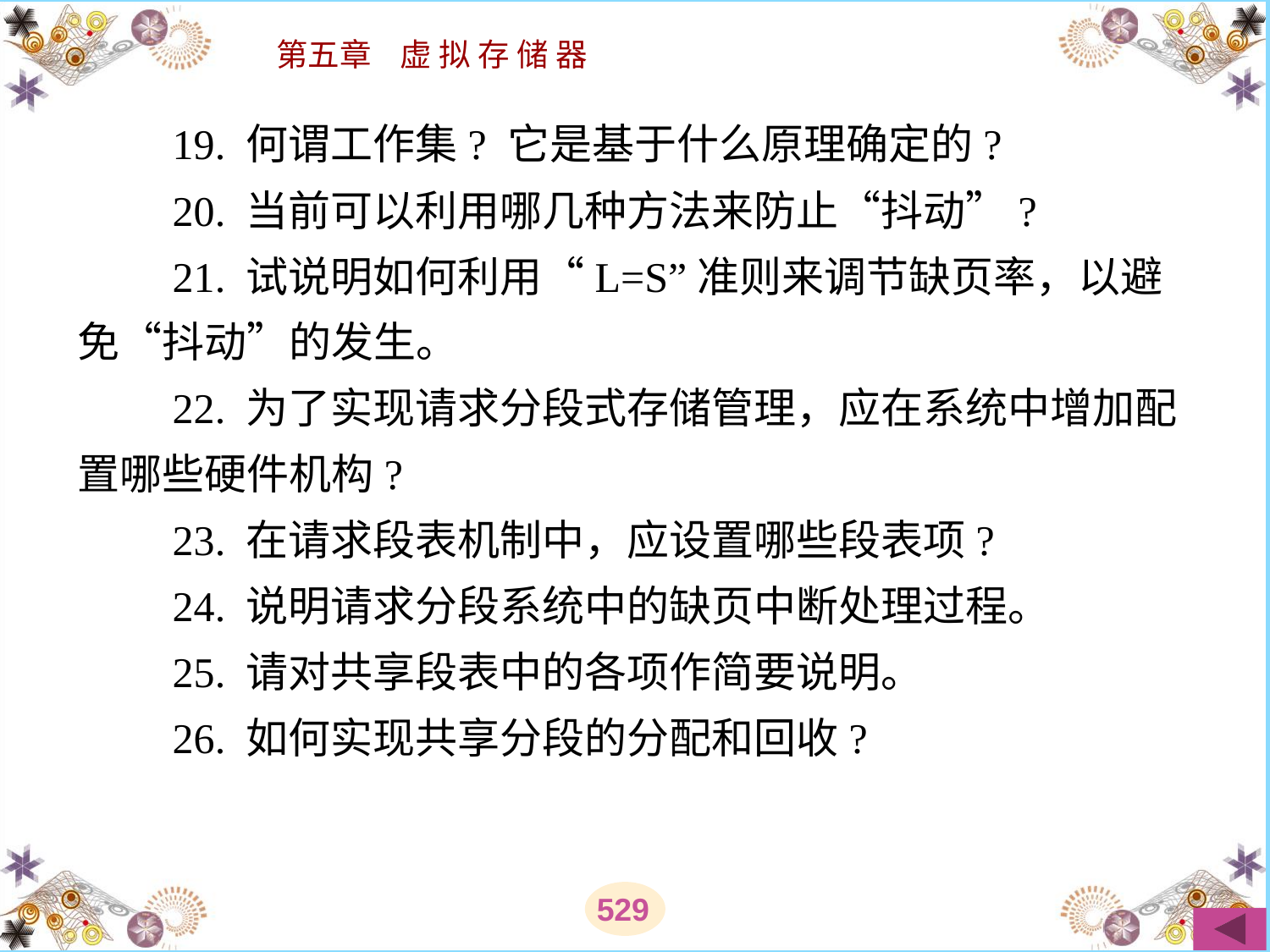

# 19. 何谓工作集? 它是基于什么原理确定的? 　　20. 当前可以利用哪几种方法来防止“抖动”? 　　21. 试说明如何利用“L=S”准则来调节缺页率，以避免“抖动”的发生。 　　22. 为了实现请求分段式存储管理，应在系统中增加配置哪些硬件机构? 　　23. 在请求段表机制中，应设置哪些段表项? 　　24. 说明请求分段系统中的缺页中断处理过程。 　　25. 请对共享段表中的各项作简要说明。 　　26. 如何实现共享分段的分配和回收?